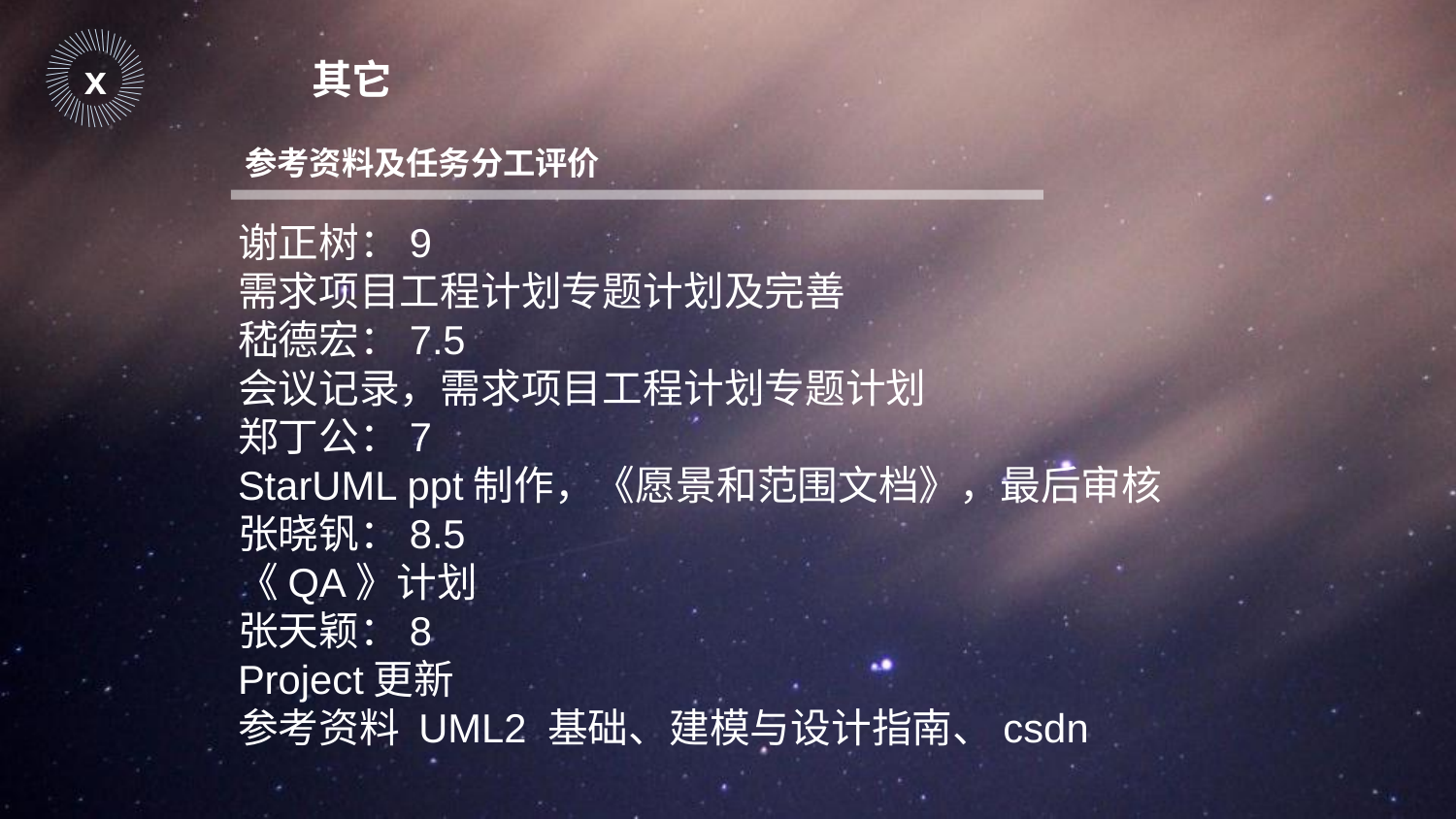

｜
｜
｜
｜
｜
｜
｜
｜
｜
｜
｜
｜
｜
｜
｜
｜
｜
｜
｜
｜
｜
｜
｜
｜
｜
｜
｜
｜
｜
｜
｜
｜
｜
｜
｜
｜
｜
｜
｜
｜
｜
｜
｜
｜
｜
｜
x
其它
参考资料及任务分工评价

谢正树：9
需求项目工程计划专题计划及完善
嵇德宏：7.5
会议记录，需求项目工程计划专题计划
郑丁公：7
StarUML ppt制作，《愿景和范围文档》，最后审核
张晓钒：8.5
《QA》计划
张天颖：8
Project更新
参考资料 UML2 基础、建模与设计指南、csdn